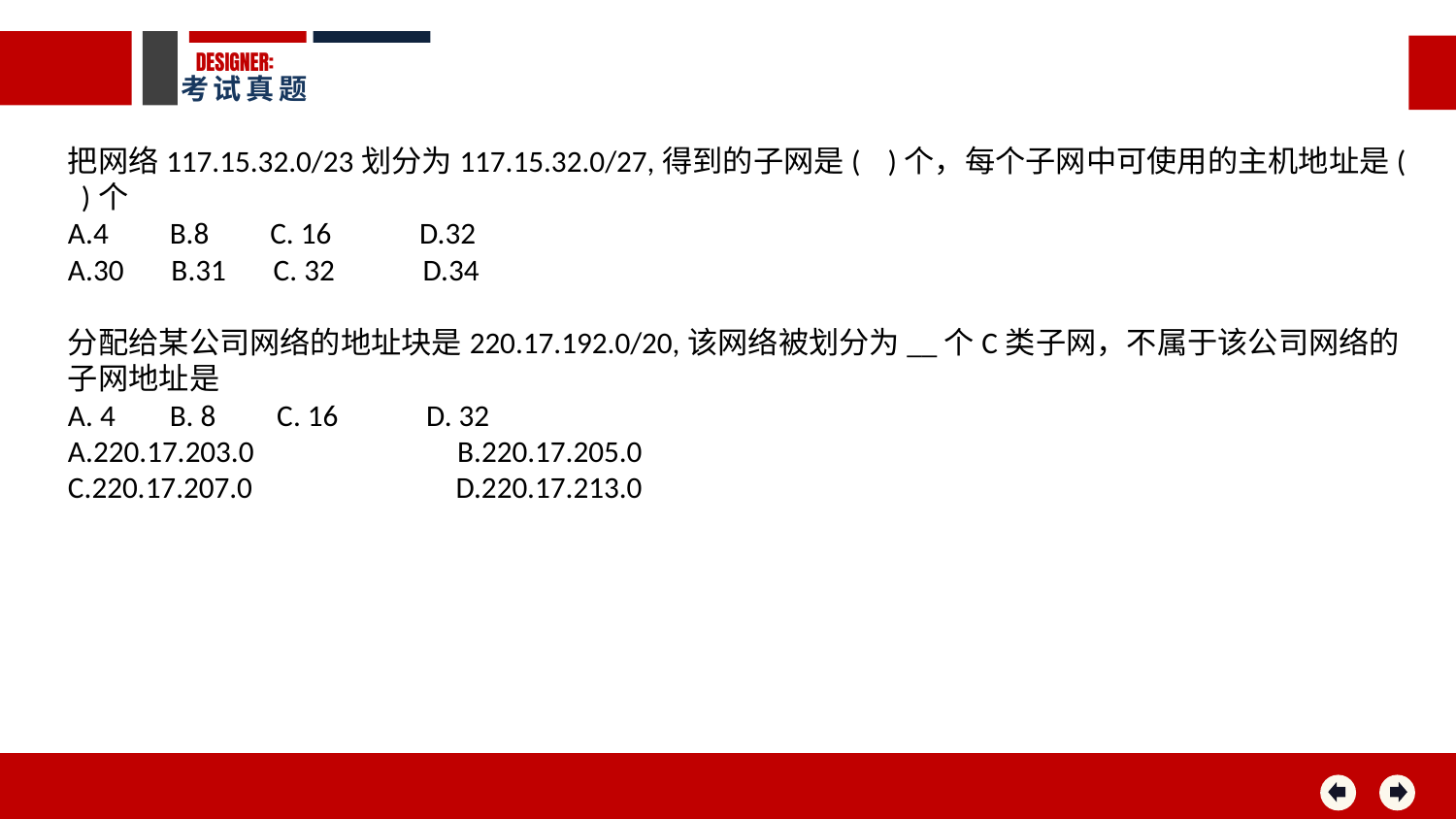

DESIGNER:
考试真题
把网络117.15.32.0/23划分为117.15.32.0/27,得到的子网是(    )个，每个子网中可使用的主机地址是(   )个
A.4         B.8         C. 16             D.32
A.30       B.31       C. 32             D.34

分配给某公司网络的地址块是220.17.192.0/20,该网络被划分为__个C类子网，不属于该公司网络的子网地址是
A. 4        B. 8         C. 16             D. 32
A.220.17.203.0                              B.220.17.205.0
C.220.17.207.0                              D.220.17.213.0